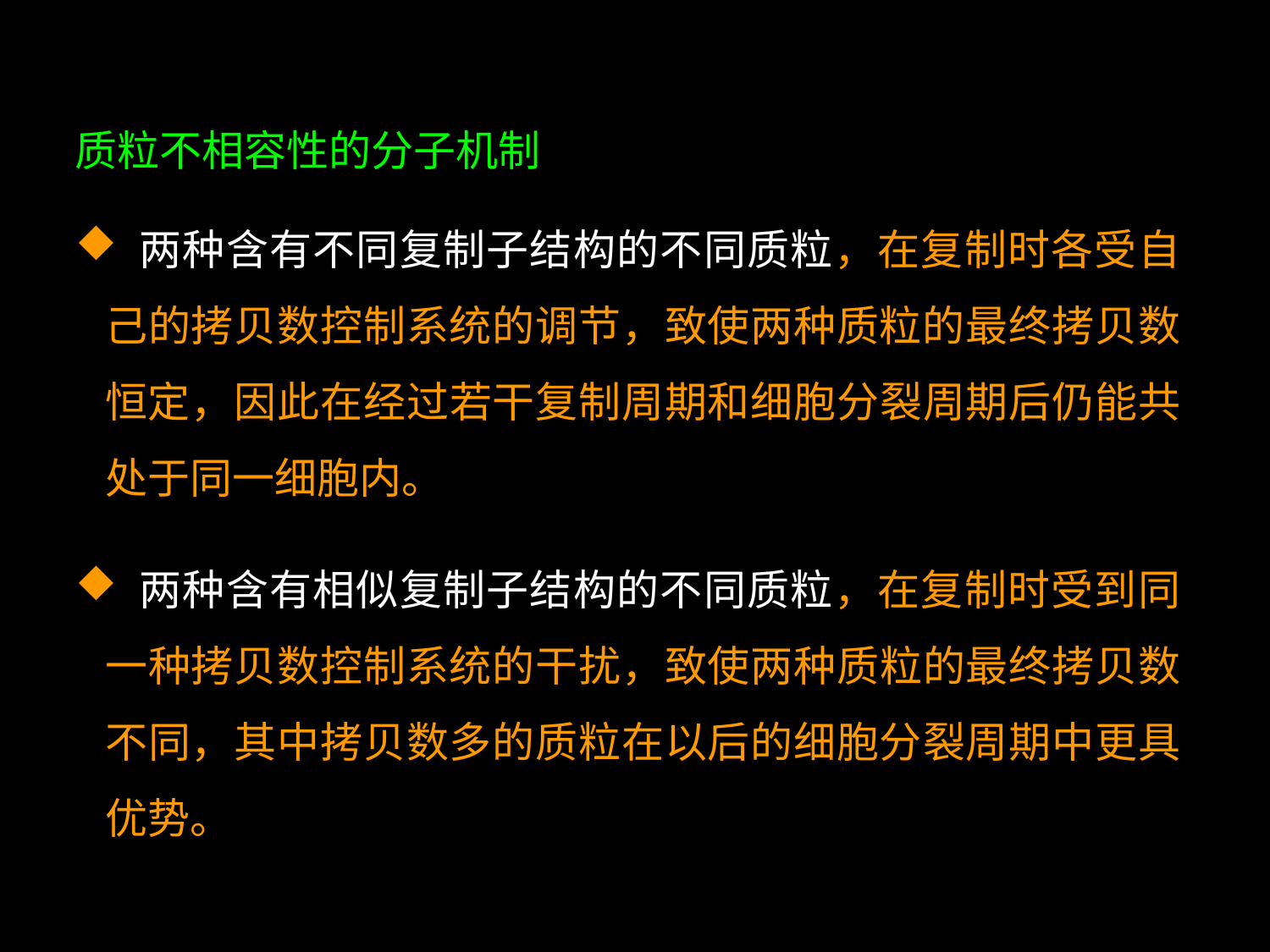

质粒不相容性的分子机制
 两种含有不同复制子结构的不同质粒，在复制时各受自己的拷贝数控制系统的调节，致使两种质粒的最终拷贝数恒定，因此在经过若干复制周期和细胞分裂周期后仍能共处于同一细胞内。
 两种含有相似复制子结构的不同质粒，在复制时受到同一种拷贝数控制系统的干扰，致使两种质粒的最终拷贝数不同，其中拷贝数多的质粒在以后的细胞分裂周期中更具优势。